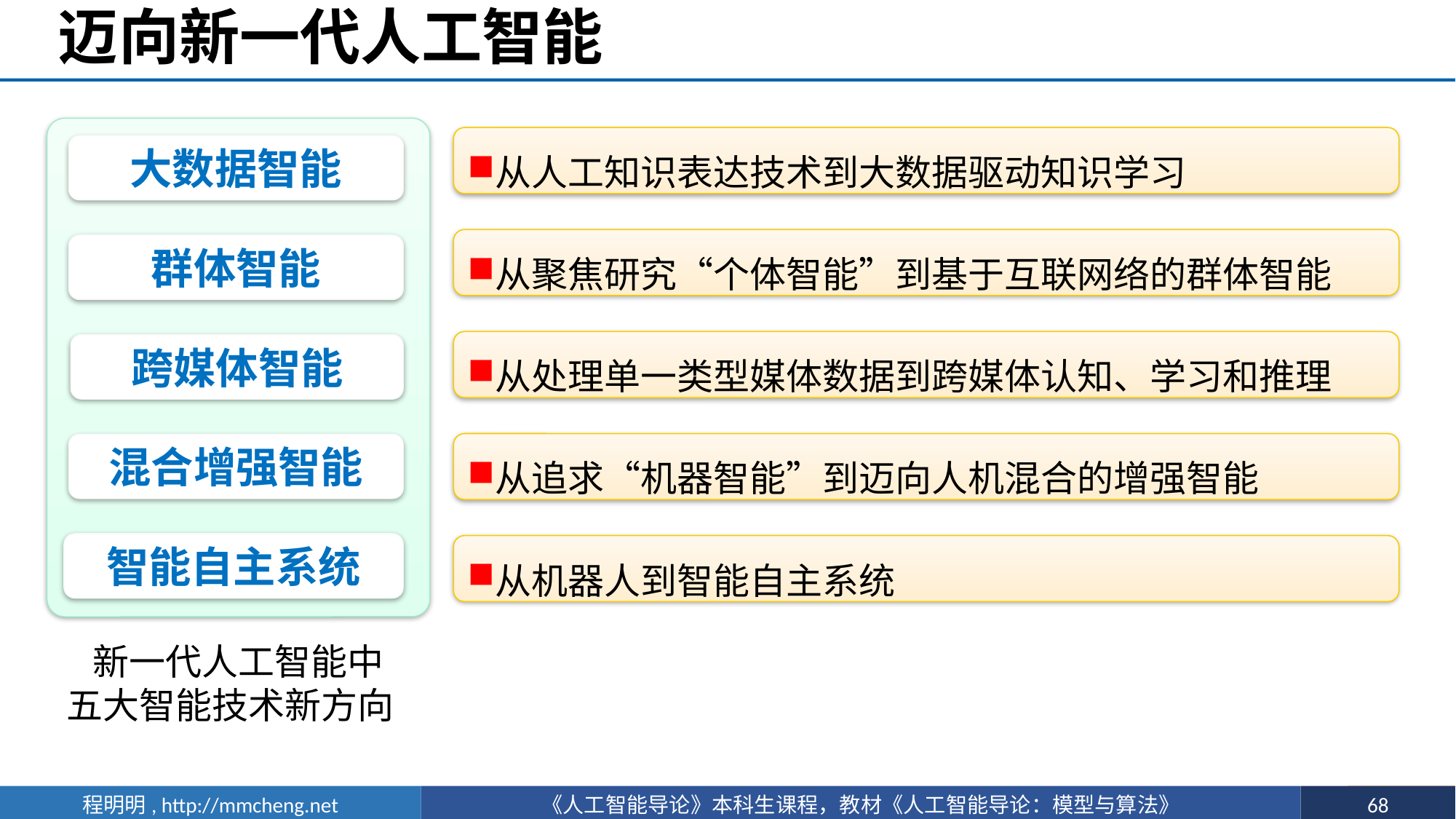

# 迈向新一代人工智能

从人工知识表达技术到大数据驱动知识学习
大数据智能
从聚焦研究“个体智能”到基于互联网络的群体智能
群体智能
从处理单一类型媒体数据到跨媒体认知、学习和推理
跨媒体智能
从追求“机器智能”到迈向人机混合的增强智能
混合增强智能
智能自主系统
从机器人到智能自主系统
新一代人工智能中
五大智能技术新方向